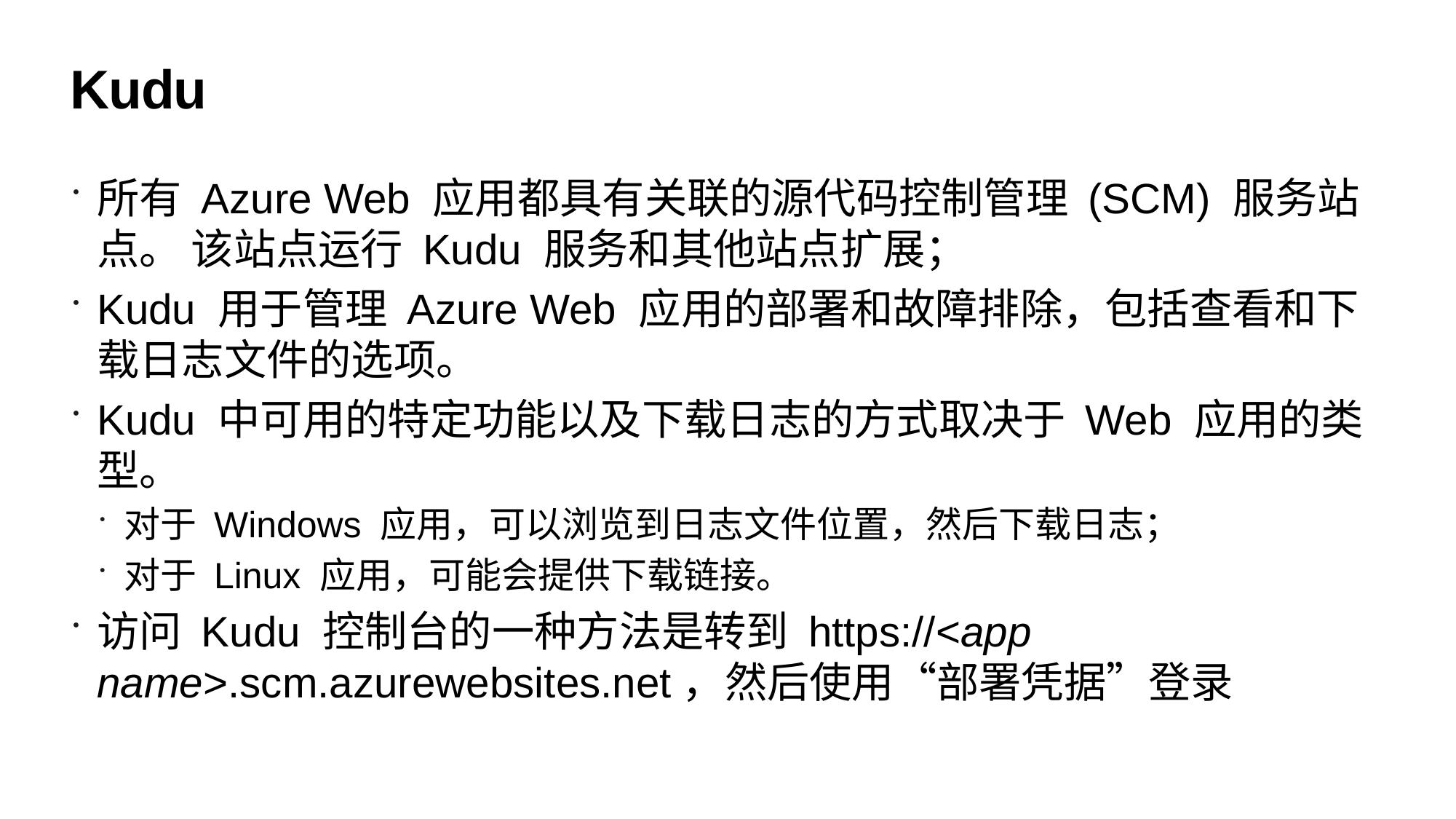

# Kudu
所有 Azure Web 应用都具有关联的源代码控制管理 (SCM) 服务站点。 该站点运行 Kudu 服务和其他站点扩展；
Kudu 用于管理 Azure Web 应用的部署和故障排除，包括查看和下载日志文件的选项。
Kudu 中可用的特定功能以及下载日志的方式取决于 Web 应用的类型。
对于 Windows 应用，可以浏览到日志文件位置，然后下载日志；
对于 Linux 应用，可能会提供下载链接。
访问 Kudu 控制台的一种方法是转到 https://<app name>.scm.azurewebsites.net，然后使用“部署凭据”登录